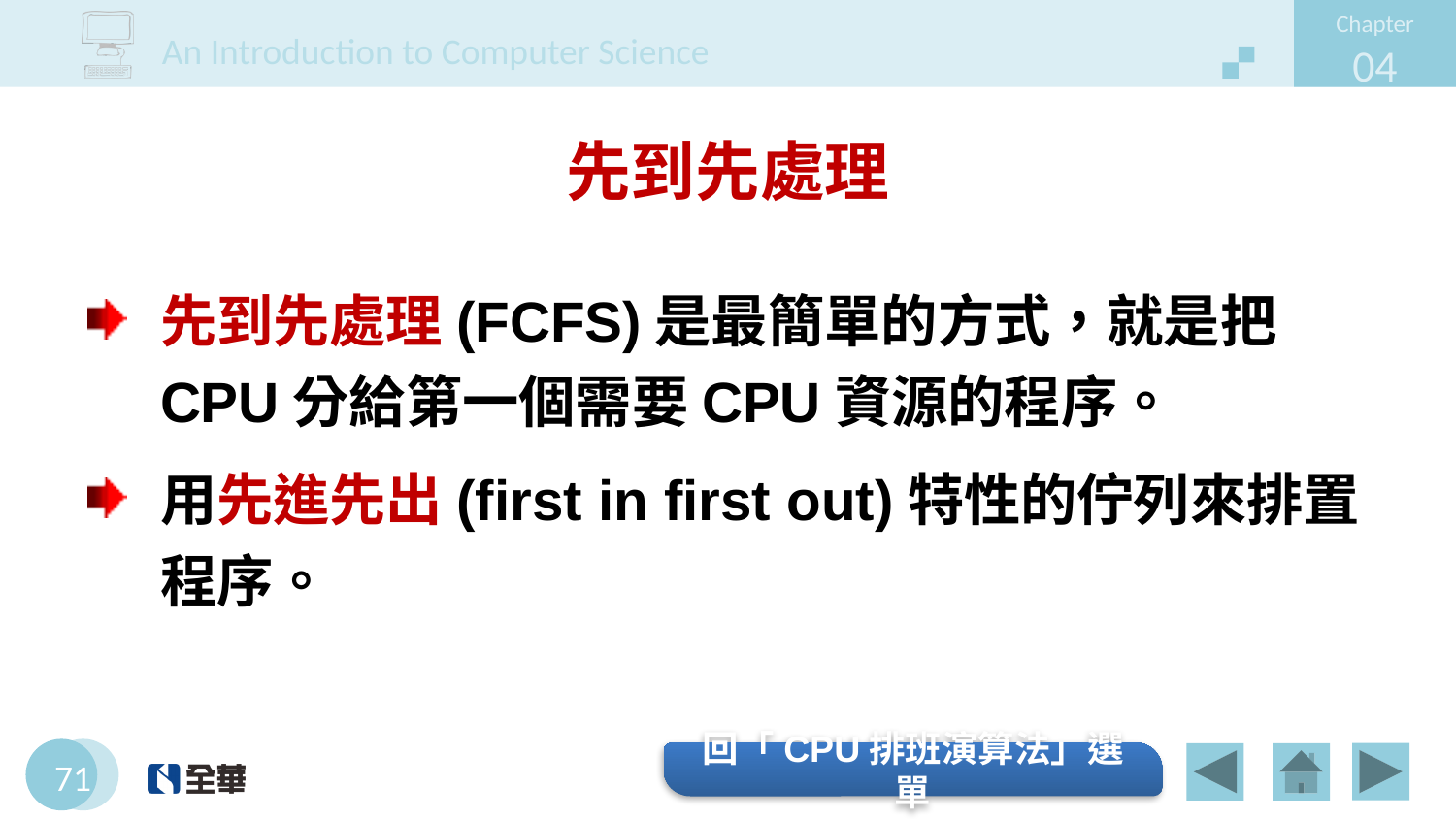

# 先到先處理
先到先處理(FCFS)是最簡單的方式，就是把CPU分給第一個需要CPU資源的程序。
用先進先出(first in first out)特性的佇列來排置程序。
回「CPU排班演算法」選單